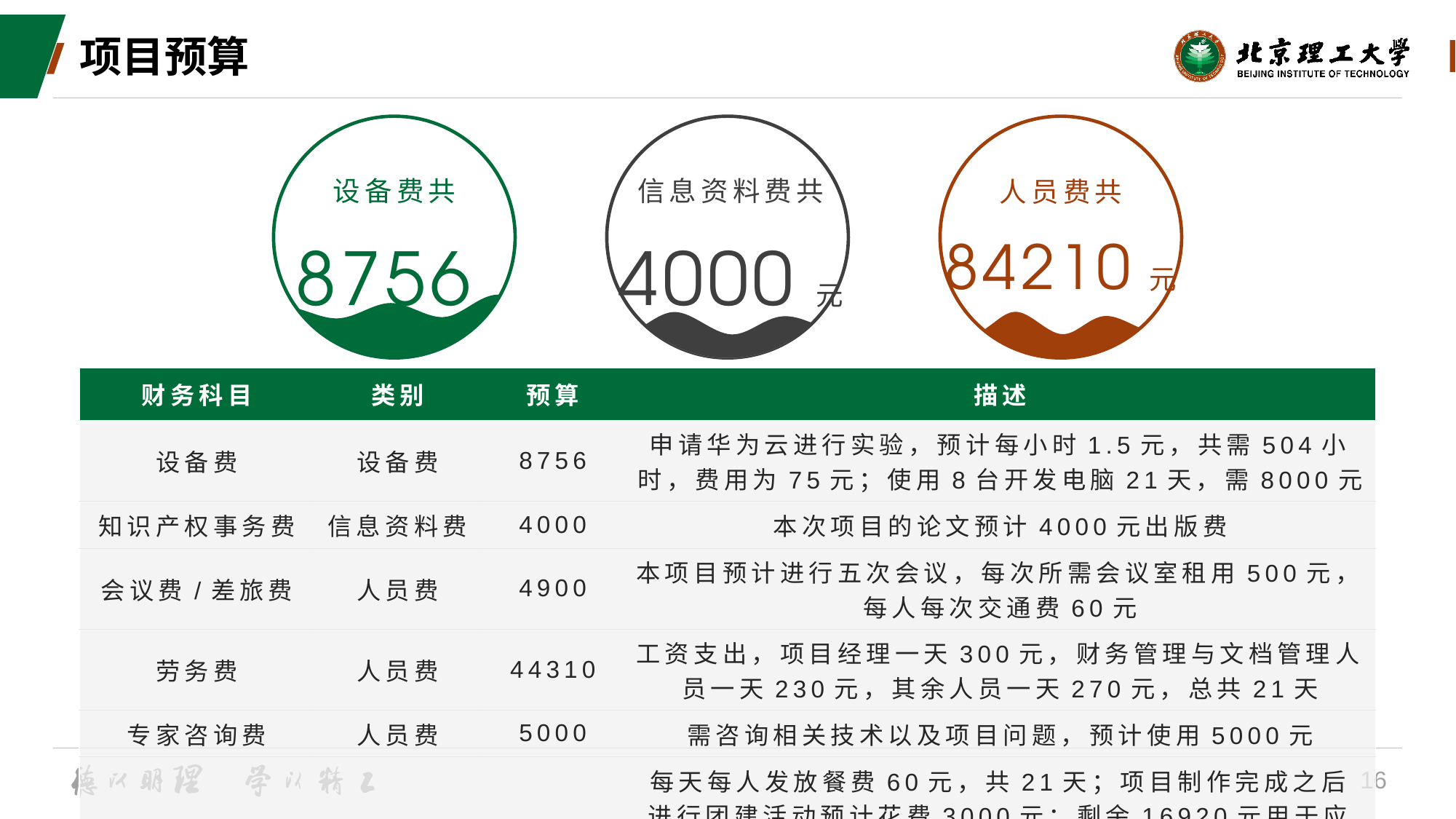

# 项目预算

设备费共
8756元
信息资料费共
4000元
人员费共
84210元

| 财务科目 | 类别 | 预算 | 描述 |
| --- | --- | --- | --- |
| 设备费 | 设备费 | 8756 | 申请华为云进行实验，预计每小时1.5元，共需504小时，费用为75元；使用8台开发电脑21天，需8000元 |
| 知识产权事务费 | 信息资料费 | 4000 | 本次项目的论文预计4000元出版费 |
| 会议费/差旅费 | 人员费 | 4900 | 本项目预计进行五次会议，每次所需会议室租用500元，每人每次交通费60元 |
| 劳务费 | 人员费 | 44310 | 工资支出，项目经理一天300元，财务管理与文档管理人员一天230元，其余人员一天270元，总共21天 |
| 专家咨询费 | 人员费 | 5000 | 需咨询相关技术以及项目问题，预计使用5000元 |
| 其他费用 | 人员费 | 30000 | 每天每人发放餐费60元，共21天；项目制作完成之后进行团建活动预计花费3000元；剩余16920元用于应对项目延期产生额外劳务费与设备费等风险，和发放绩效奖金 |